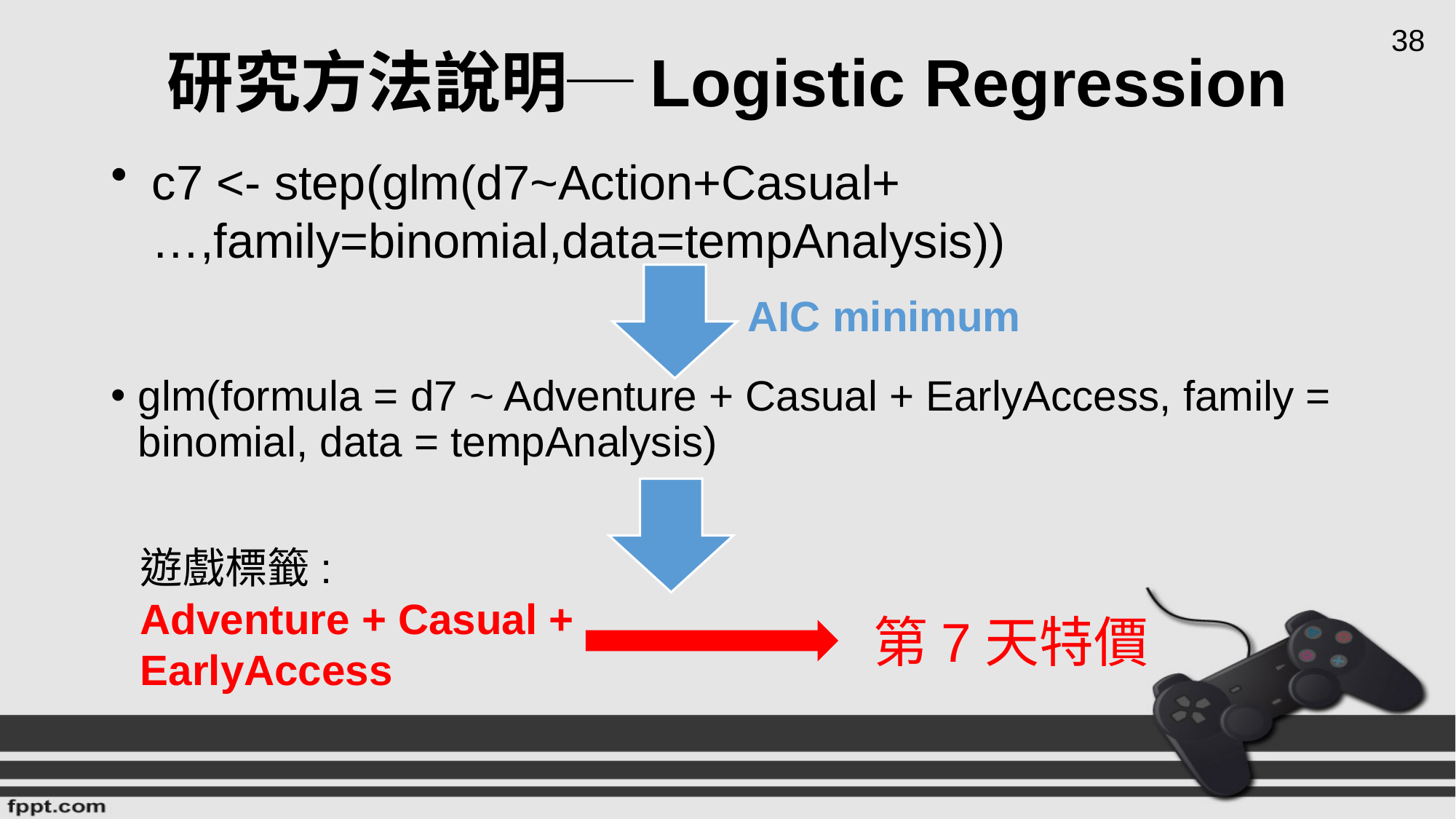

# 研究方法說明─Logistic Regression
38
c7 <- step(glm(d7~Action+Casual+…,family=binomial,data=tempAnalysis))

AIC minimum
glm(formula = d7 ~ Adventure + Casual + EarlyAccess, family = binomial, data = tempAnalysis)

遊戲標籤:
Adventure + Casual + EarlyAccess
第7天特價